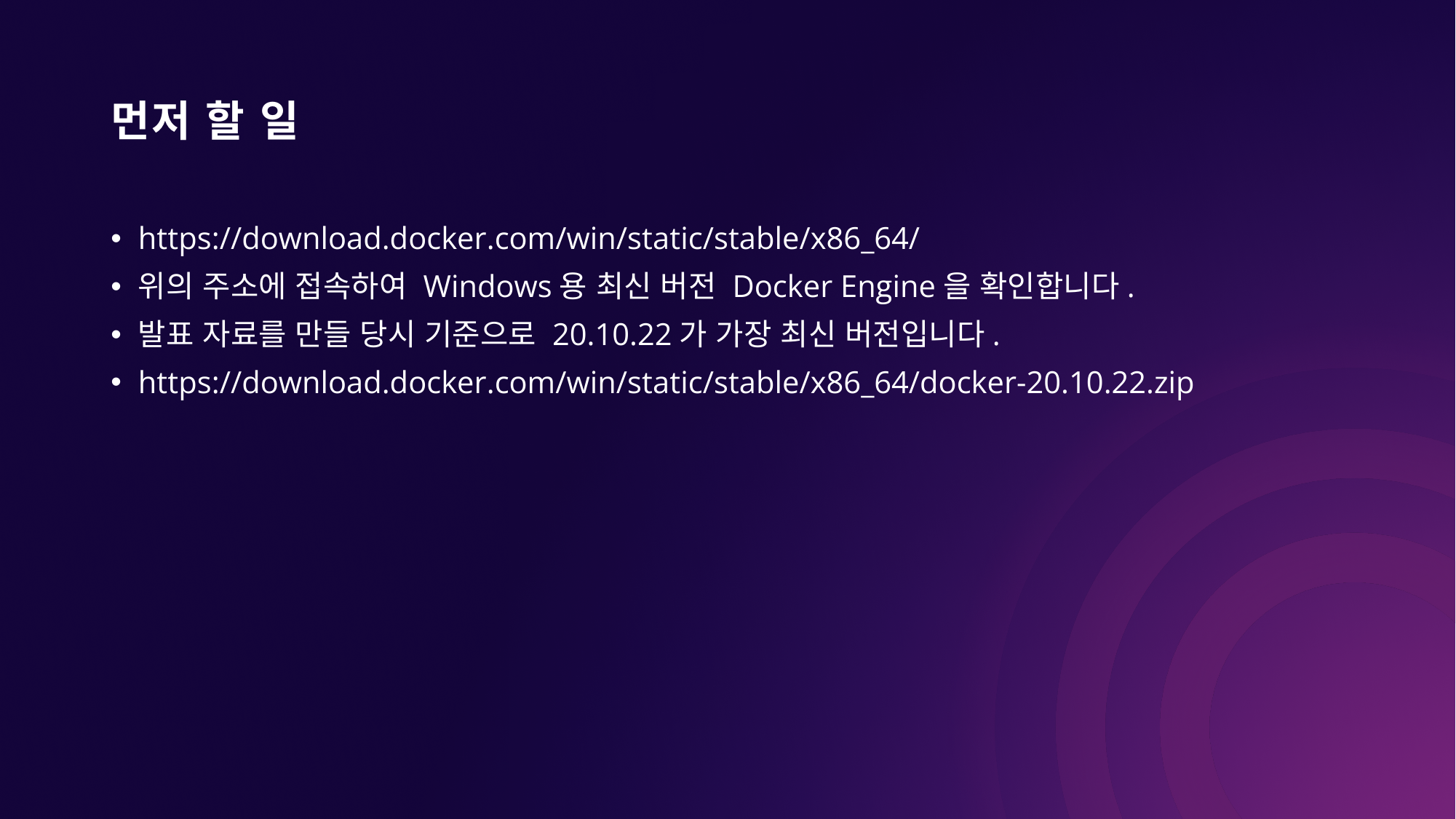

# 먼저 할 일
https://download.docker.com/win/static/stable/x86_64/
위의 주소에 접속하여 Windows용 최신 버전 Docker Engine을 확인합니다.
발표 자료를 만들 당시 기준으로 20.10.22가 가장 최신 버전입니다.
https://download.docker.com/win/static/stable/x86_64/docker-20.10.22.zip